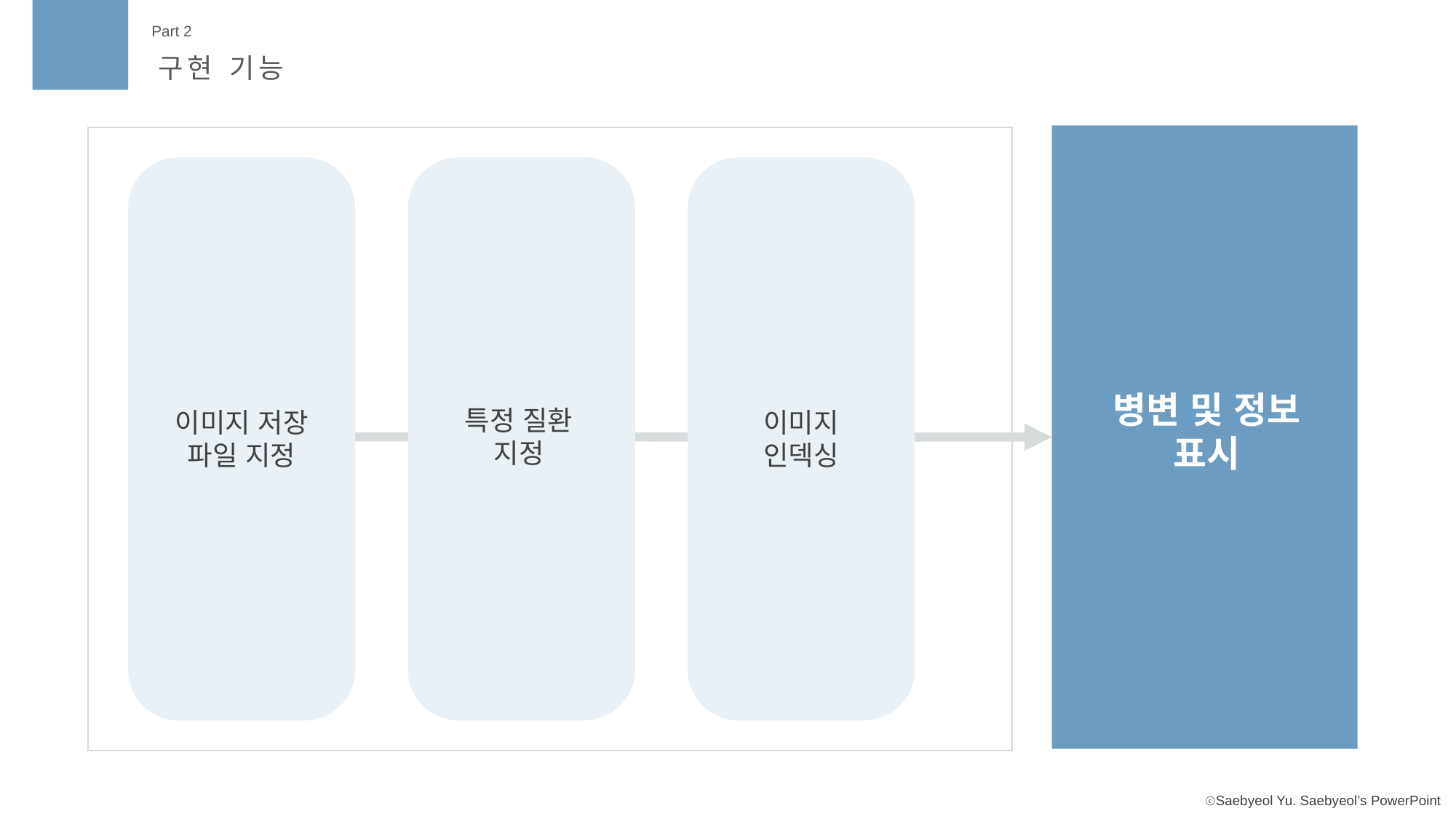

Part 2
구현 기능

병변 및 정보 표시
특정 질환 지정
이미지 저장 파일 지정
이미지
인덱싱